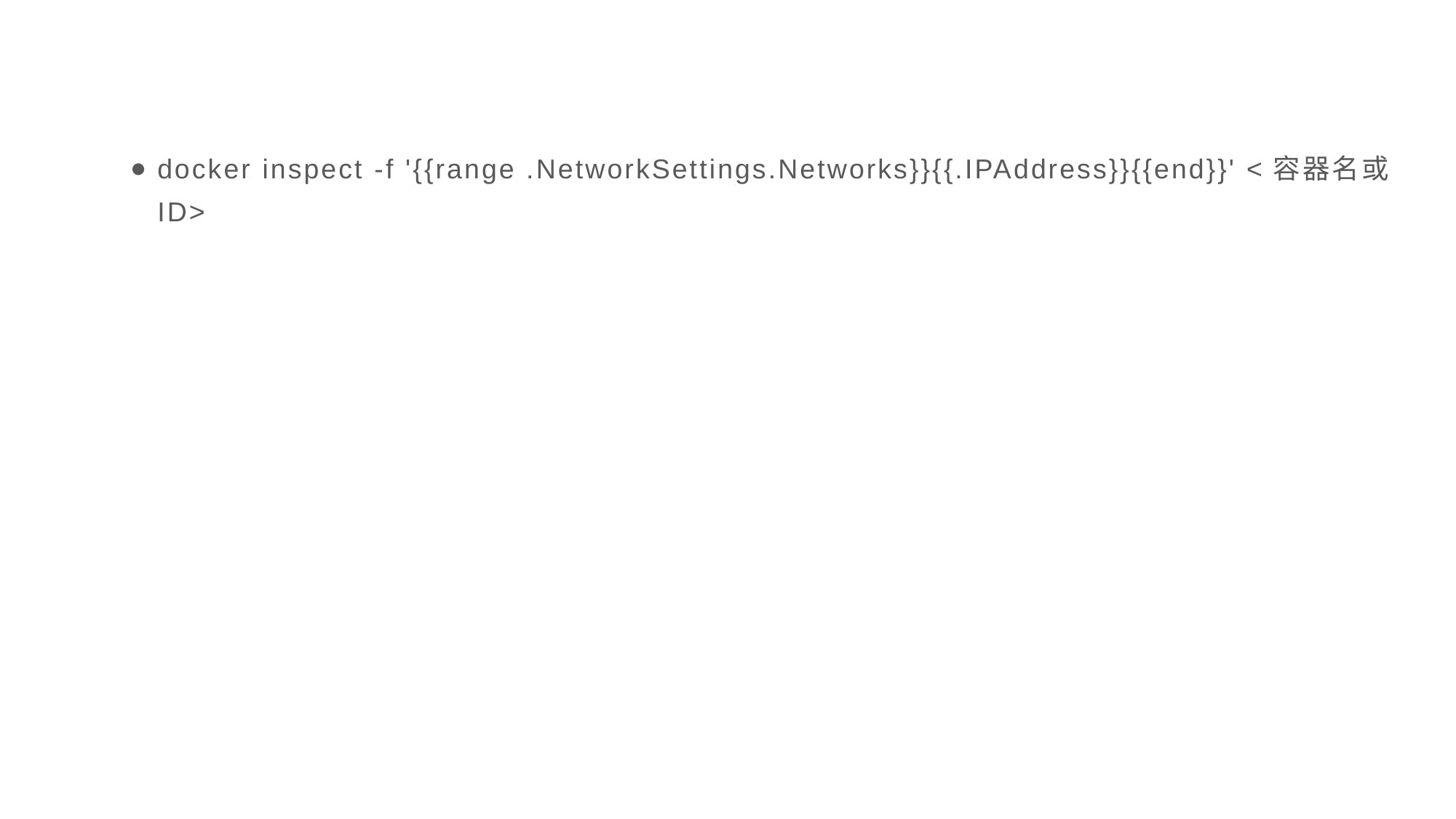

#
docker inspect -f '{{range .NetworkSettings.Networks}}{{.IPAddress}}{{end}}' <容器名或ID>